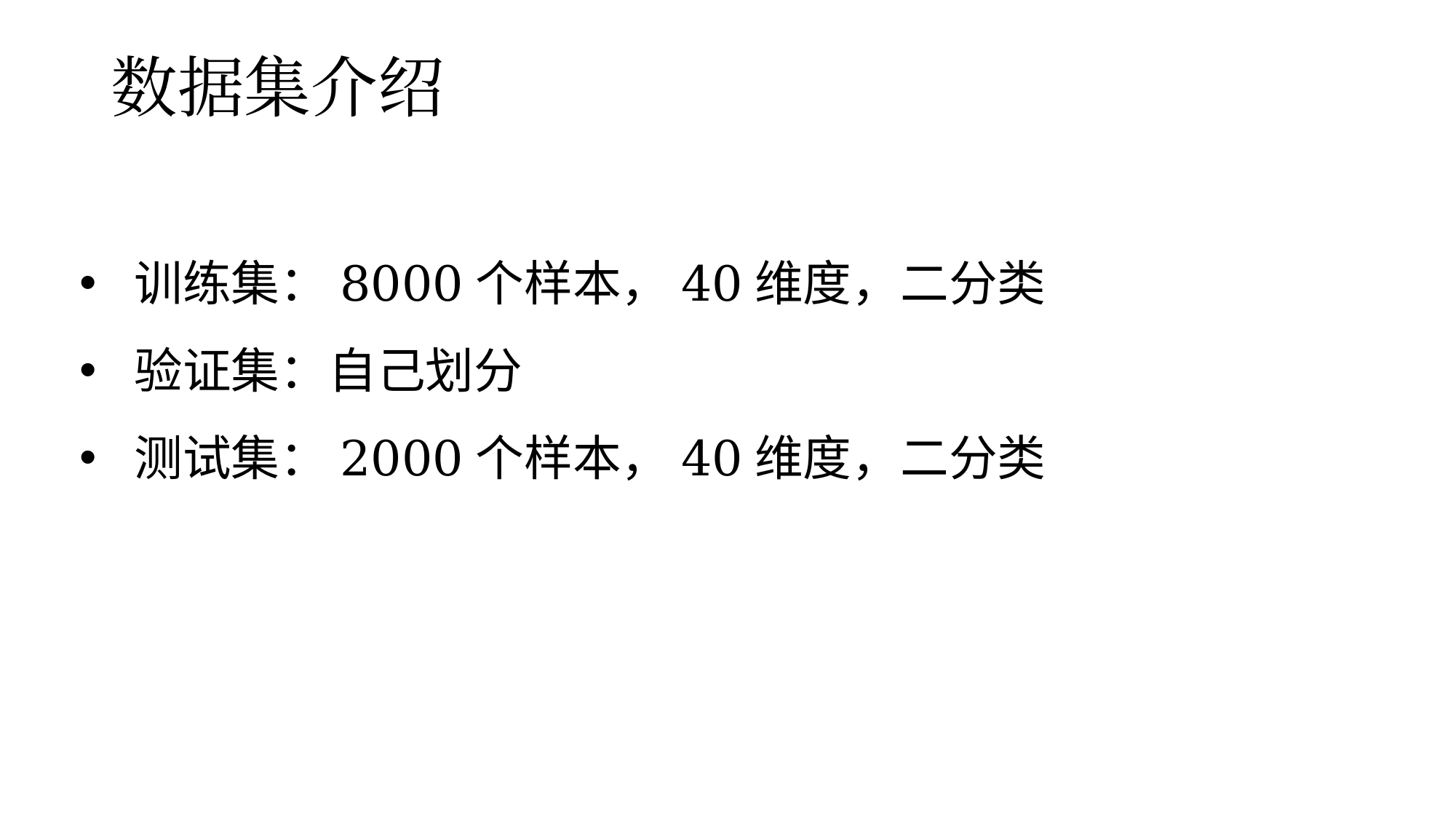

# 数据集介绍
训练集：8000个样本，40维度，二分类
验证集：自己划分
测试集：2000个样本，40维度，二分类